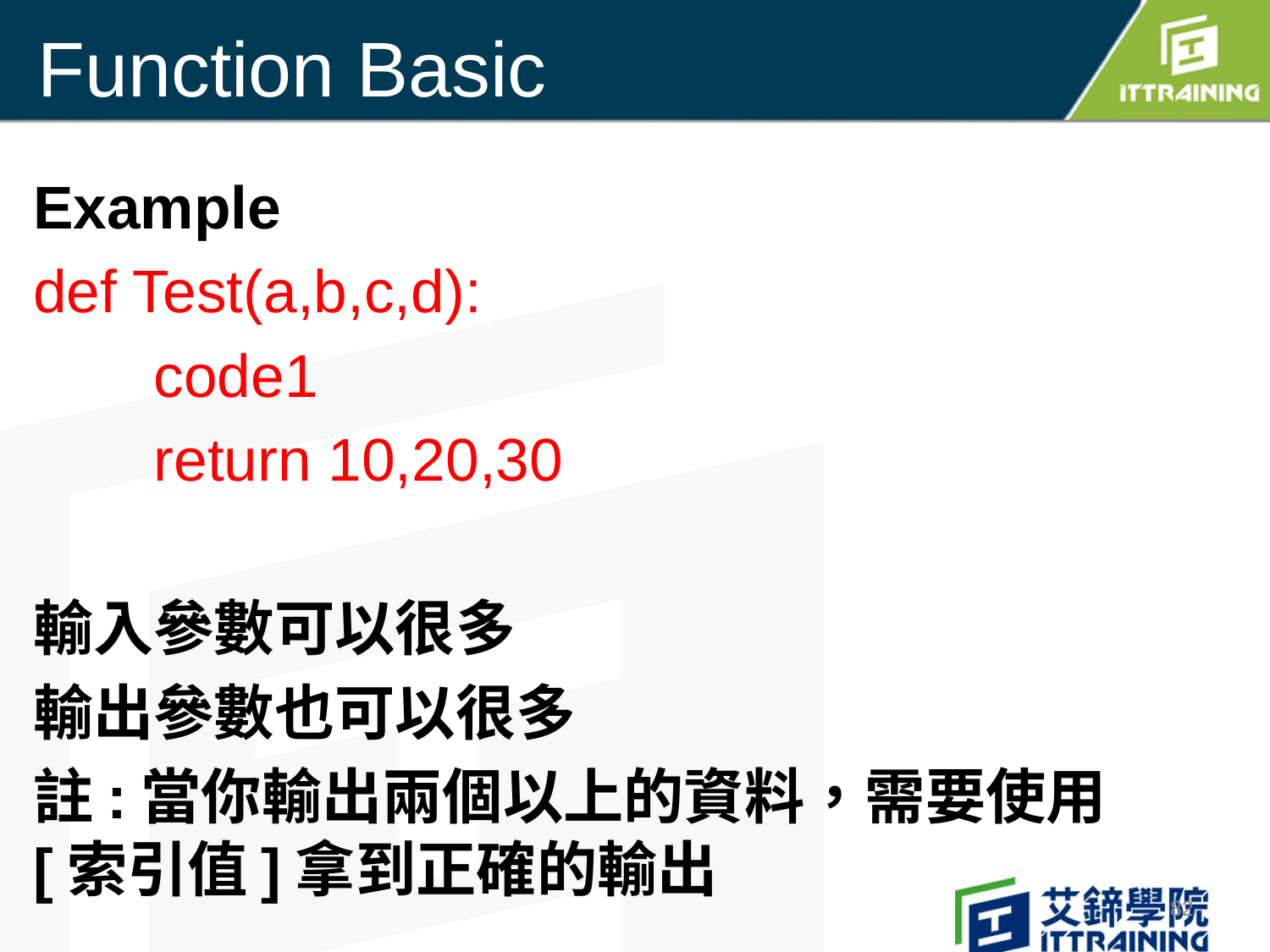

# Function Basic
Example
def Test(a,b,c,d):
	code1
	return 10,20,30

輸入參數可以很多
輸出參數也可以很多
註:當你輸出兩個以上的資料，需要使用[索引值]拿到正確的輸出
82